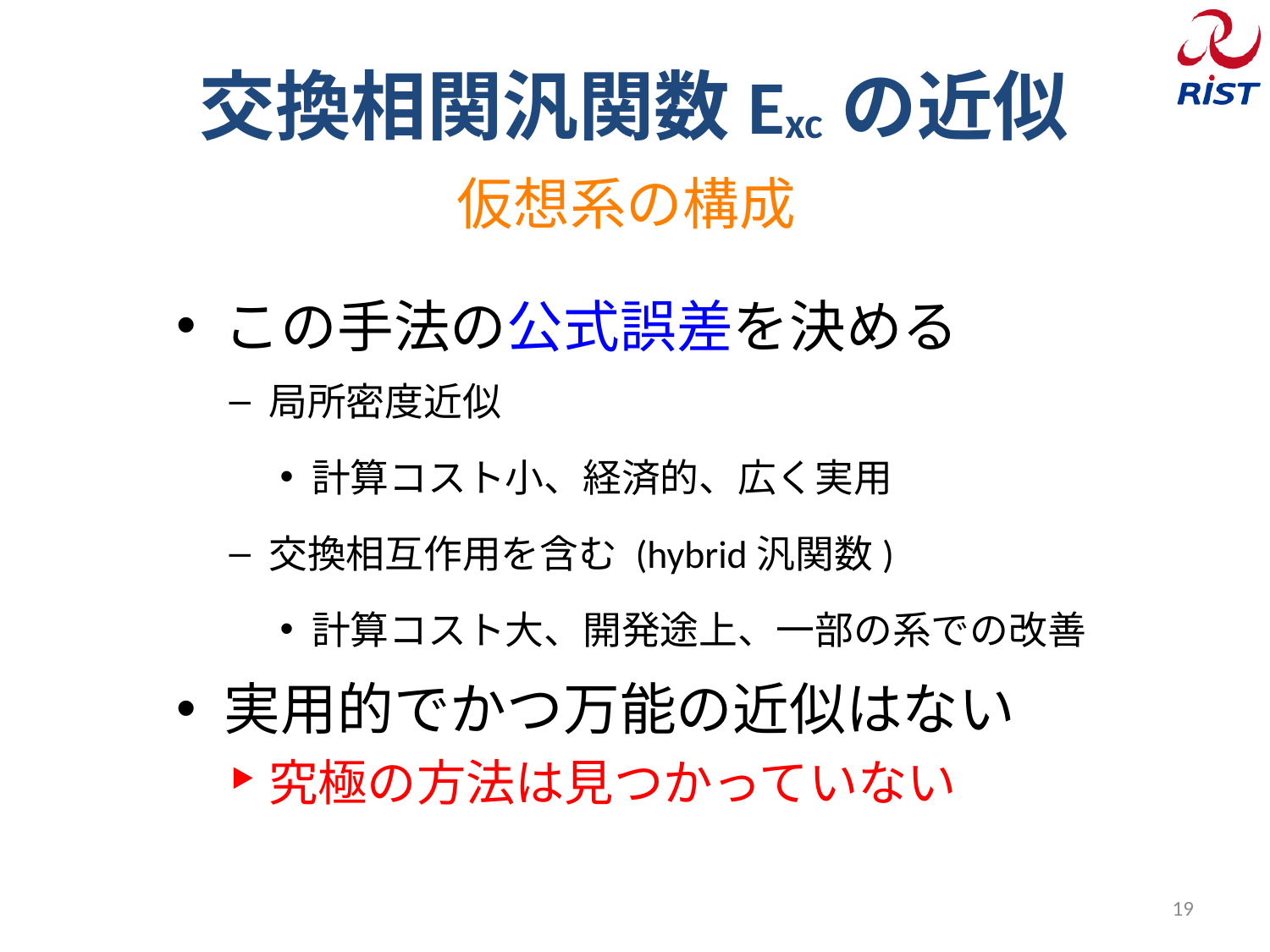

# 交換相関汎関数Excの近似
仮想系の構成
この手法の公式誤差を決める
局所密度近似
計算コスト小、経済的、広く実用
交換相互作用を含む (hybrid汎関数)
計算コスト大、開発途上、一部の系での改善
実用的でかつ万能の近似はない
究極の方法は見つかっていない
19